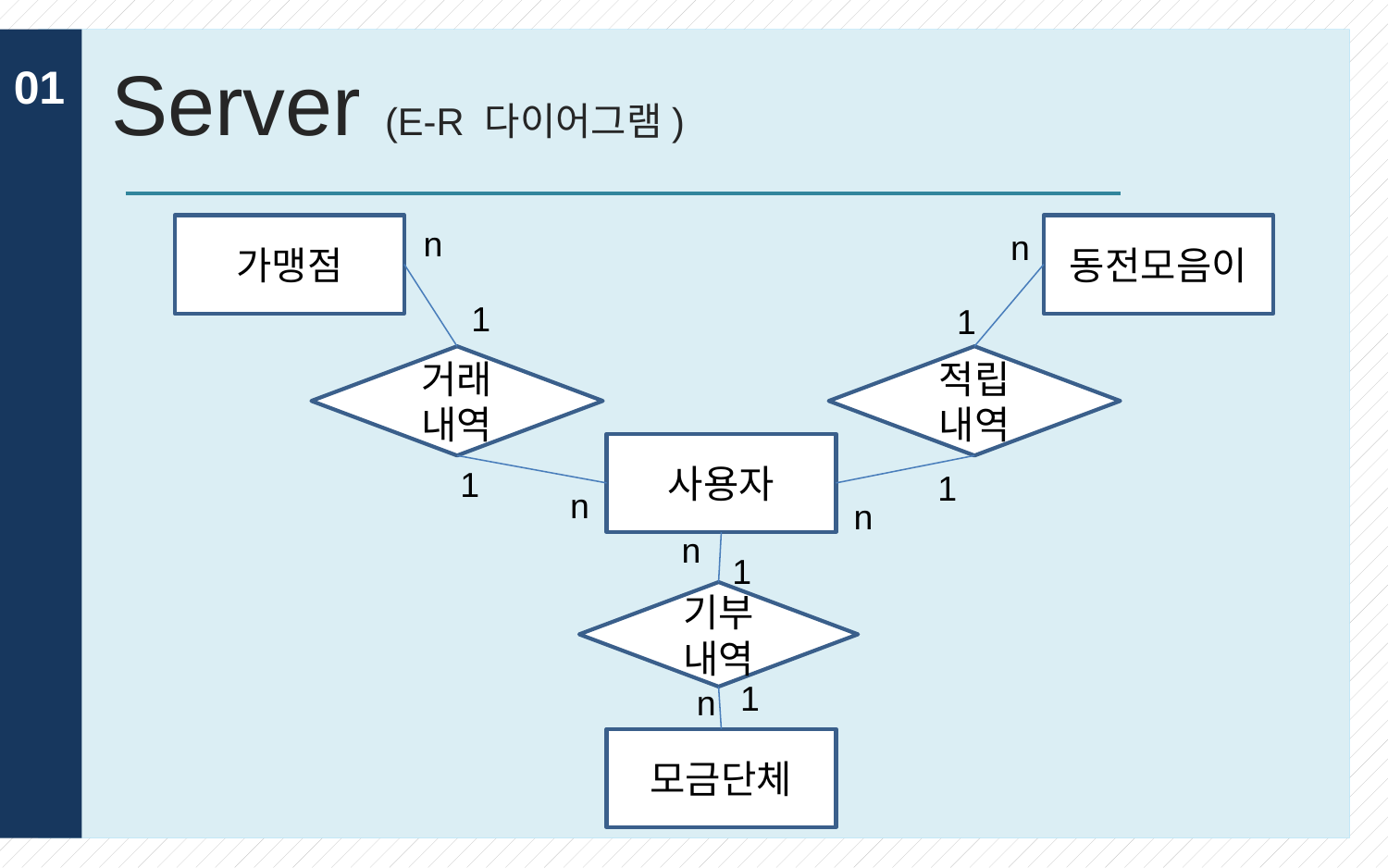

# Server (E-R 다이어그램)
01
가맹점
n
동전모음이
n
1
1
거래
내역
적립
내역
사용자
1
1
n
n
n
1
기부
내역
1
n
모금단체